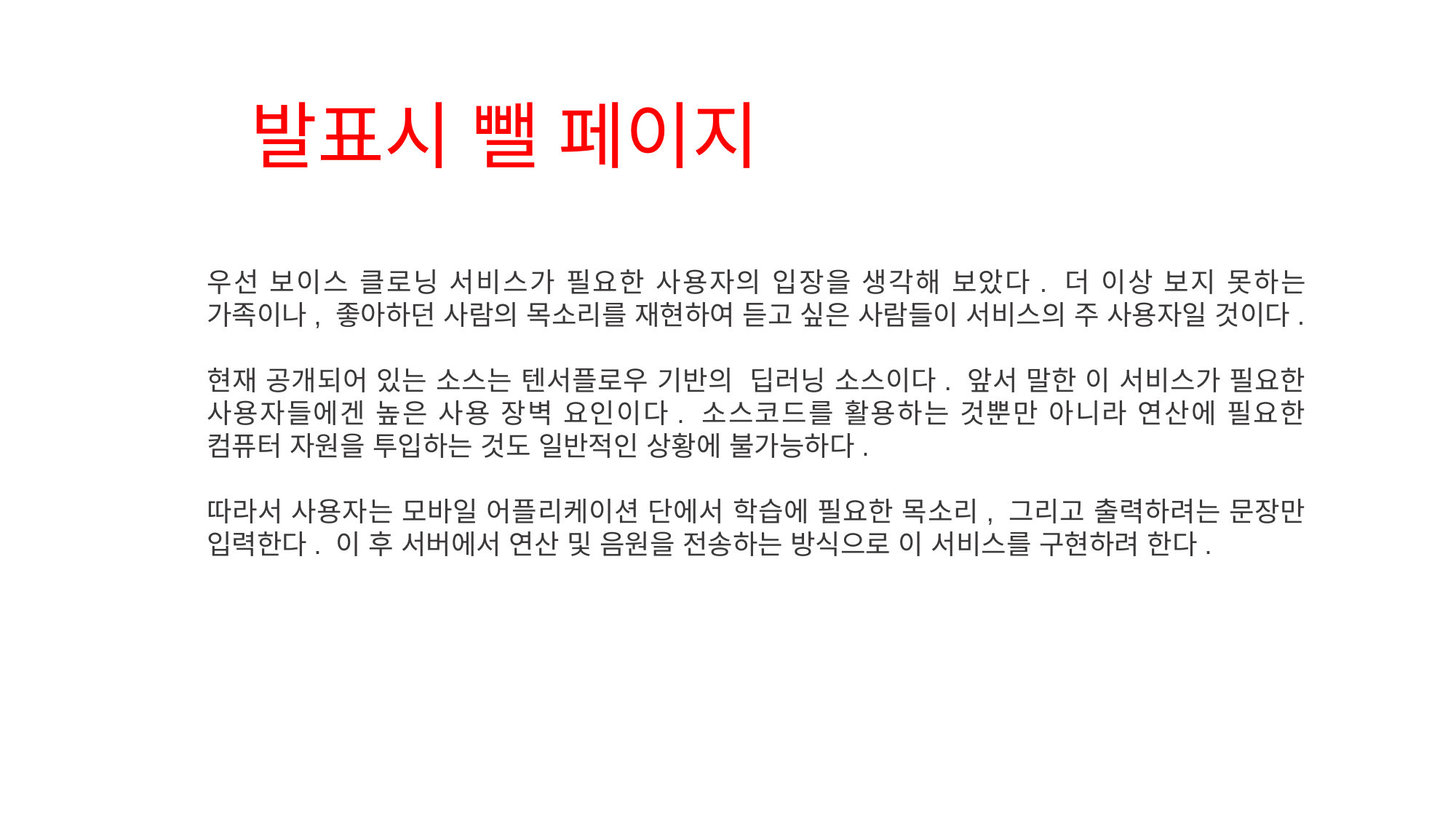

발표시 뺄 페이지
우선 보이스 클로닝 서비스가 필요한 사용자의 입장을 생각해 보았다. 더 이상 보지 못하는 가족이나, 좋아하던 사람의 목소리를 재현하여 듣고 싶은 사람들이 서비스의 주 사용자일 것이다.

현재 공개되어 있는 소스는 텐서플로우 기반의  딥러닝 소스이다. 앞서 말한 이 서비스가 필요한 사용자들에겐 높은 사용 장벽 요인이다. 소스코드를 활용하는 것뿐만 아니라 연산에 필요한 컴퓨터 자원을 투입하는 것도 일반적인 상황에 불가능하다.

따라서 사용자는 모바일 어플리케이션 단에서 학습에 필요한 목소리, 그리고 출력하려는 문장만 입력한다. 이 후 서버에서 연산 및 음원을 전송하는 방식으로 이 서비스를 구현하려 한다.